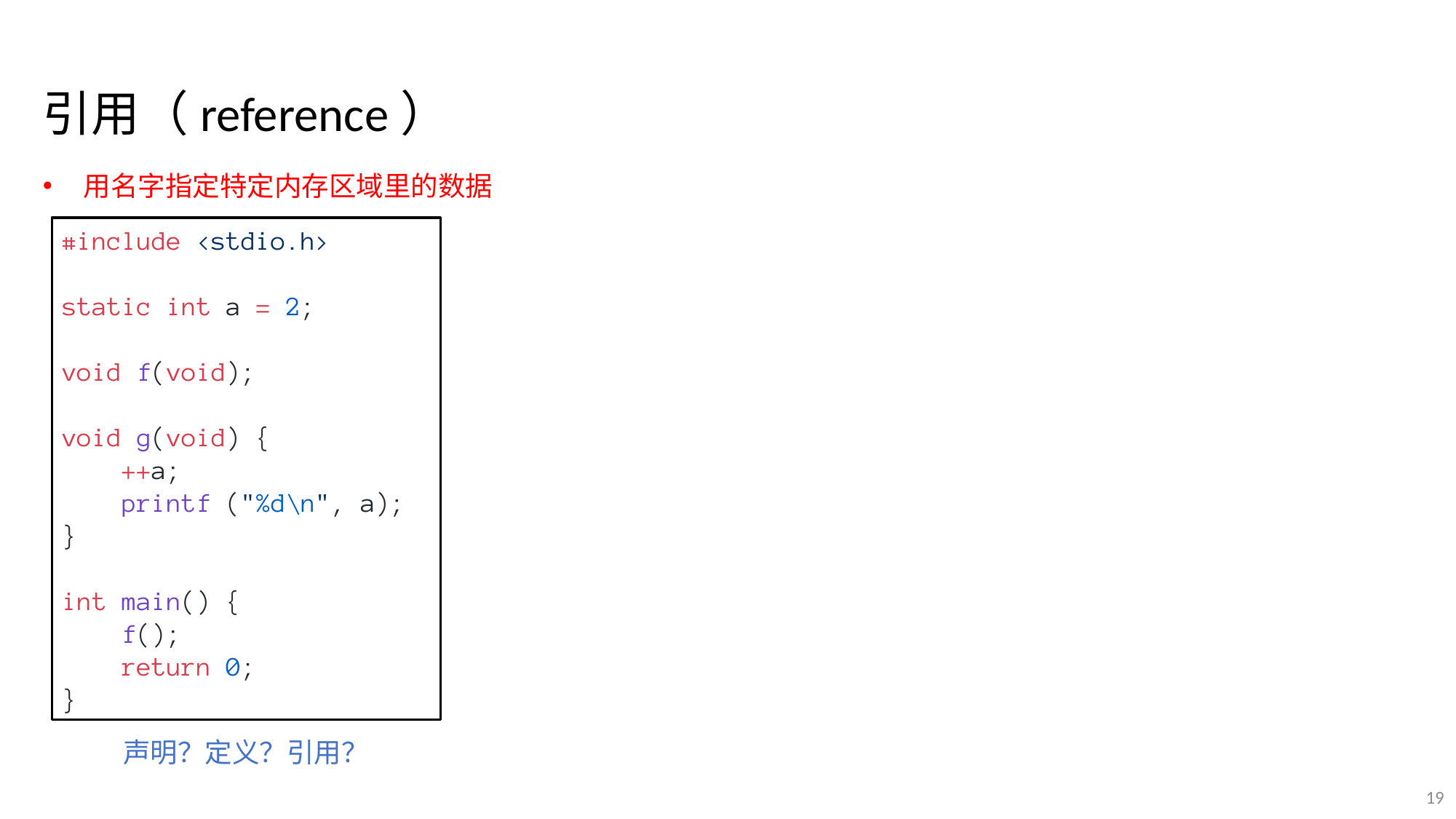

引用（reference）
用名字指定特定内存区域里的数据
#include <stdio.h>
static int a = 2;
void f(void);
void g(void) {
    ++a;
    printf ("%d\n", a);
}
int main() {
    f();
    return 0;
}
声明？定义？引用？
19